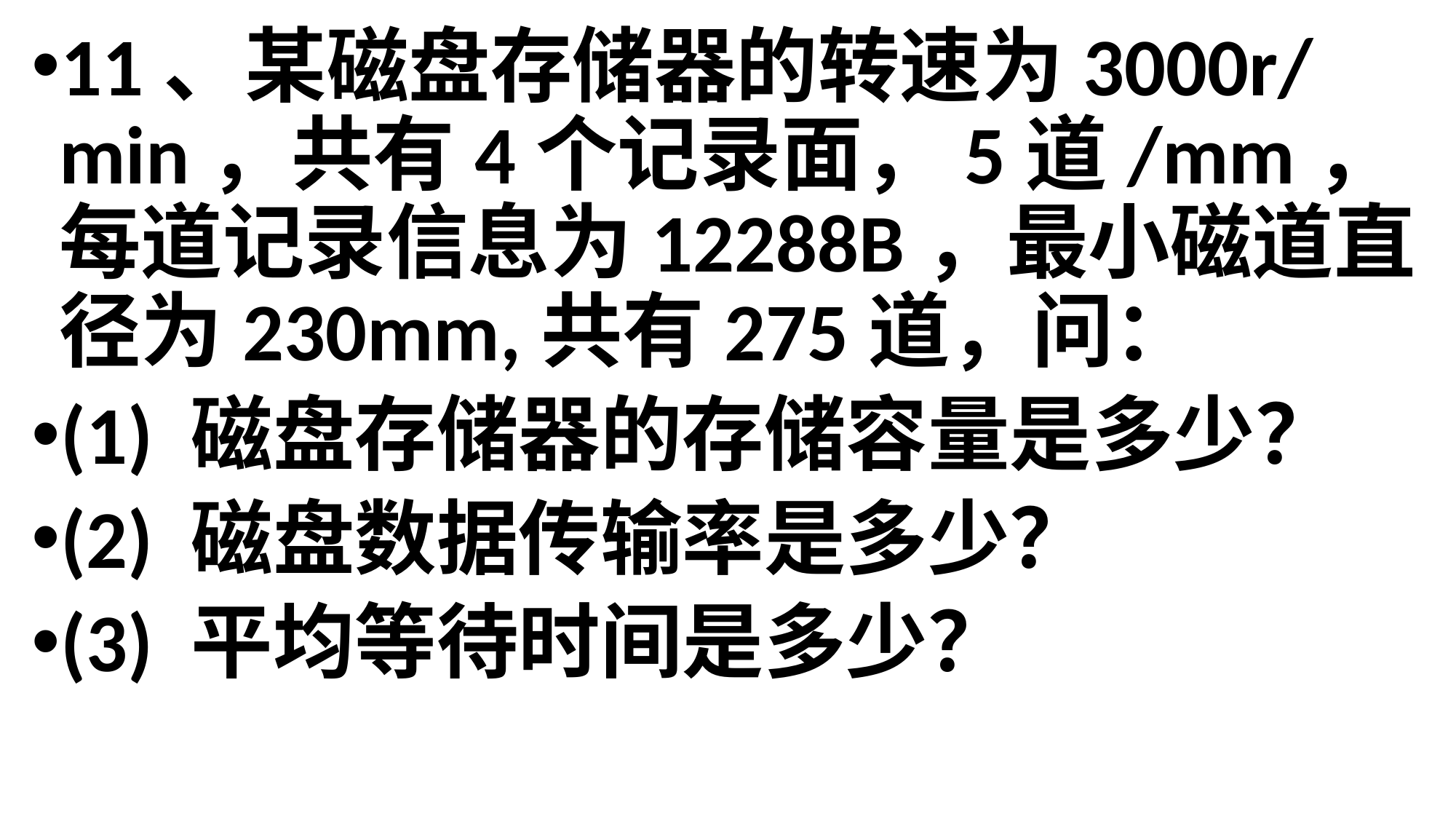

11、某磁盘存储器的转速为3000r/min，共有4个记录面，5道/mm，每道记录信息为12288B，最小磁道直径为230mm,共有275道，问：
(1) 磁盘存储器的存储容量是多少？
(2) 磁盘数据传输率是多少？
(3) 平均等待时间是多少？